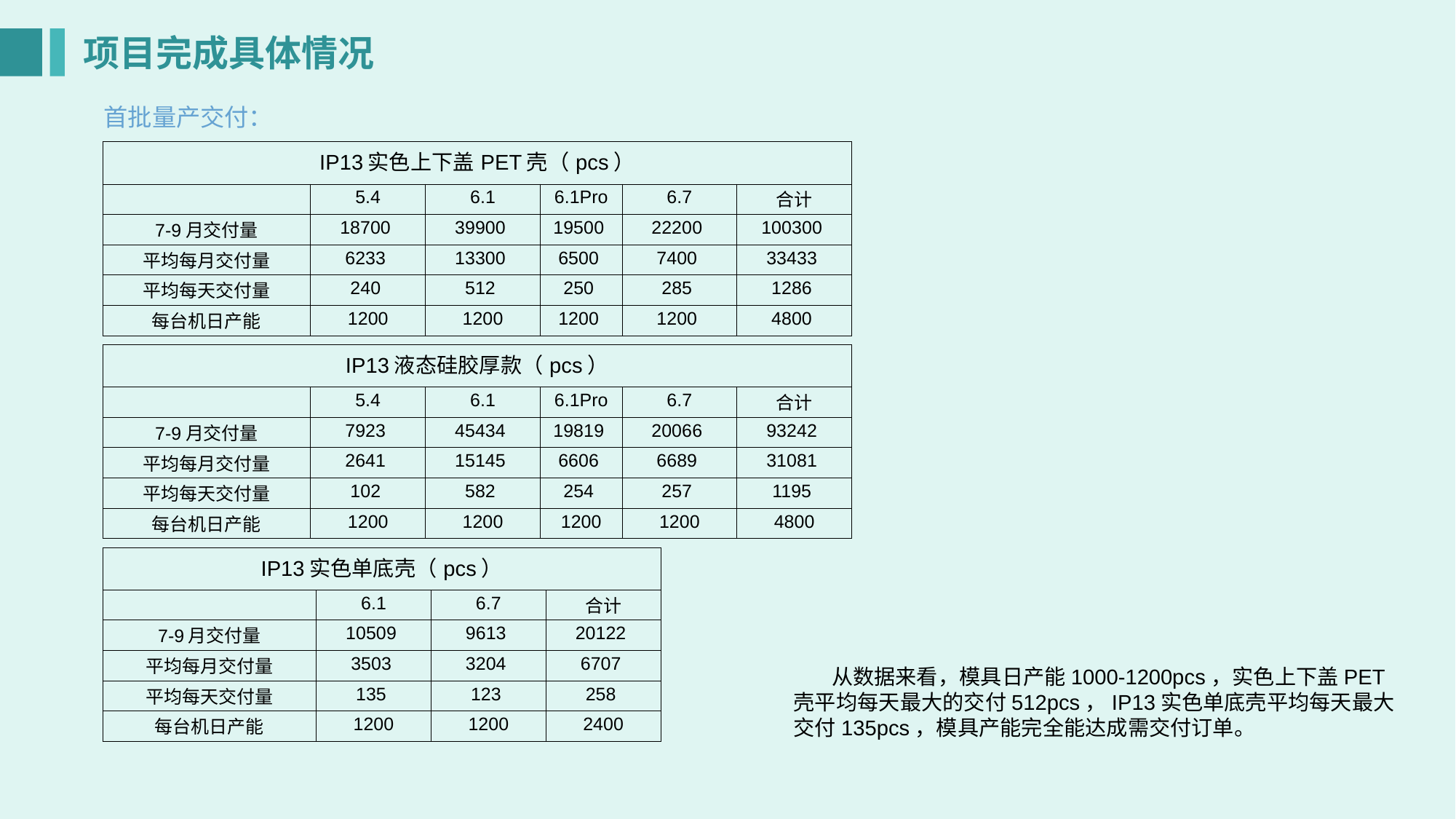

项目完成具体情况

首批量产交付：
| IP13实色上下盖PET壳（pcs） |  |  |  |  |  |
| --- | --- | --- | --- | --- | --- |
|  | 5.4 | 6.1 | 6.1Pro | 6.7 | 合计 |
| 7-9月交付量 | 18700 | 39900 | 19500 | 22200 | 100300 |
| 平均每月交付量 | 6233 | 13300 | 6500 | 7400 | 33433 |
| 平均每天交付量 | 240 | 512 | 250 | 285 | 1286 |
| 每台机日产能 | 1200 | 1200 | 1200 | 1200 | 4800 |
| IP13液态硅胶厚款（pcs） |  |  |  |  |  |
| --- | --- | --- | --- | --- | --- |
|  | 5.4 | 6.1 | 6.1Pro | 6.7 | 合计 |
| 7-9月交付量 | 7923 | 45434 | 19819 | 20066 | 93242 |
| 平均每月交付量 | 2641 | 15145 | 6606 | 6689 | 31081 |
| 平均每天交付量 | 102 | 582 | 254 | 257 | 1195 |
| 每台机日产能 | 1200 | 1200 | 1200 | 1200 | 4800 |
| IP13实色单底壳（pcs） |  |  |  |
| --- | --- | --- | --- |
|  | 6.1 | 6.7 | 合计 |
| 7-9月交付量 | 10509 | 9613 | 20122 |
| 平均每月交付量 | 3503 | 3204 | 6707 |
| 平均每天交付量 | 135 | 123 | 258 |
| 每台机日产能 | 1200 | 1200 | 2400 |
       从数据来看，模具日产能1000-1200pcs，实色上下盖PET壳平均每天最大的交付512pcs，IP13实色单底壳平均每天最大交付135pcs，模具产能完全能达成需交付订单。